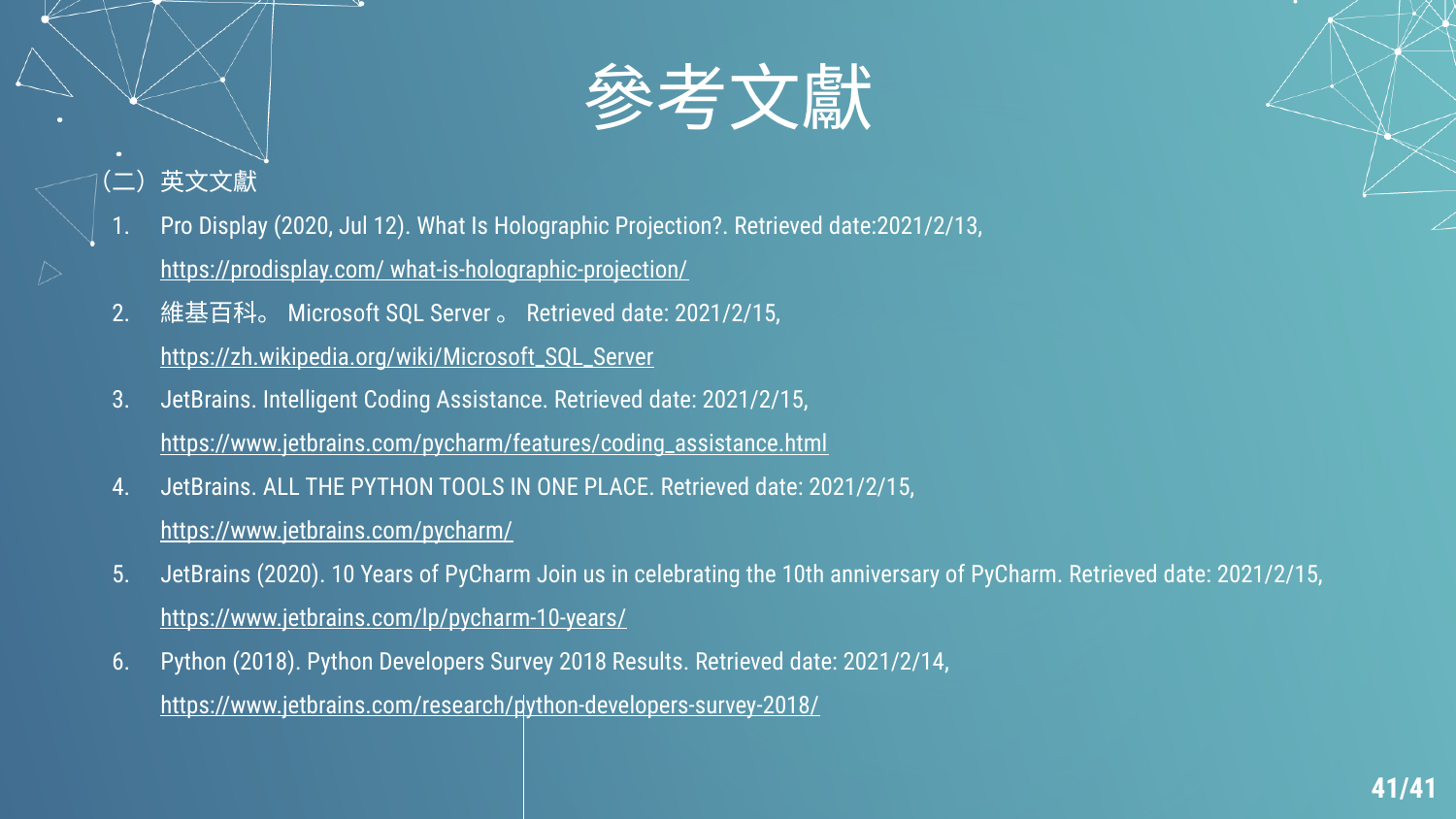

# 參考文獻
（二）英文文獻
Pro Display (2020, Jul 12). What Is Holographic Projection?. Retrieved date:2021/2/13,
https://prodisplay.com/ what-is-holographic-projection/
維基百科。Microsoft SQL Server。Retrieved date: 2021/2/15,
https://zh.wikipedia.org/wiki/Microsoft_SQL_Server
JetBrains. Intelligent Coding Assistance. Retrieved date: 2021/2/15, https://www.jetbrains.com/pycharm/features/coding_assistance.html
JetBrains. ALL THE PYTHON TOOLS IN ONE PLACE. Retrieved date: 2021/2/15,
https://www.jetbrains.com/pycharm/
JetBrains (2020). 10 Years of PyCharm Join us in celebrating the 10th anniversary of PyCharm. Retrieved date: 2021/2/15, https://www.jetbrains.com/lp/pycharm-10-years/
Python (2018). Python Developers Survey 2018 Results. Retrieved date: 2021/2/14, https://www.jetbrains.com/research/python-developers-survey-2018/
41/41